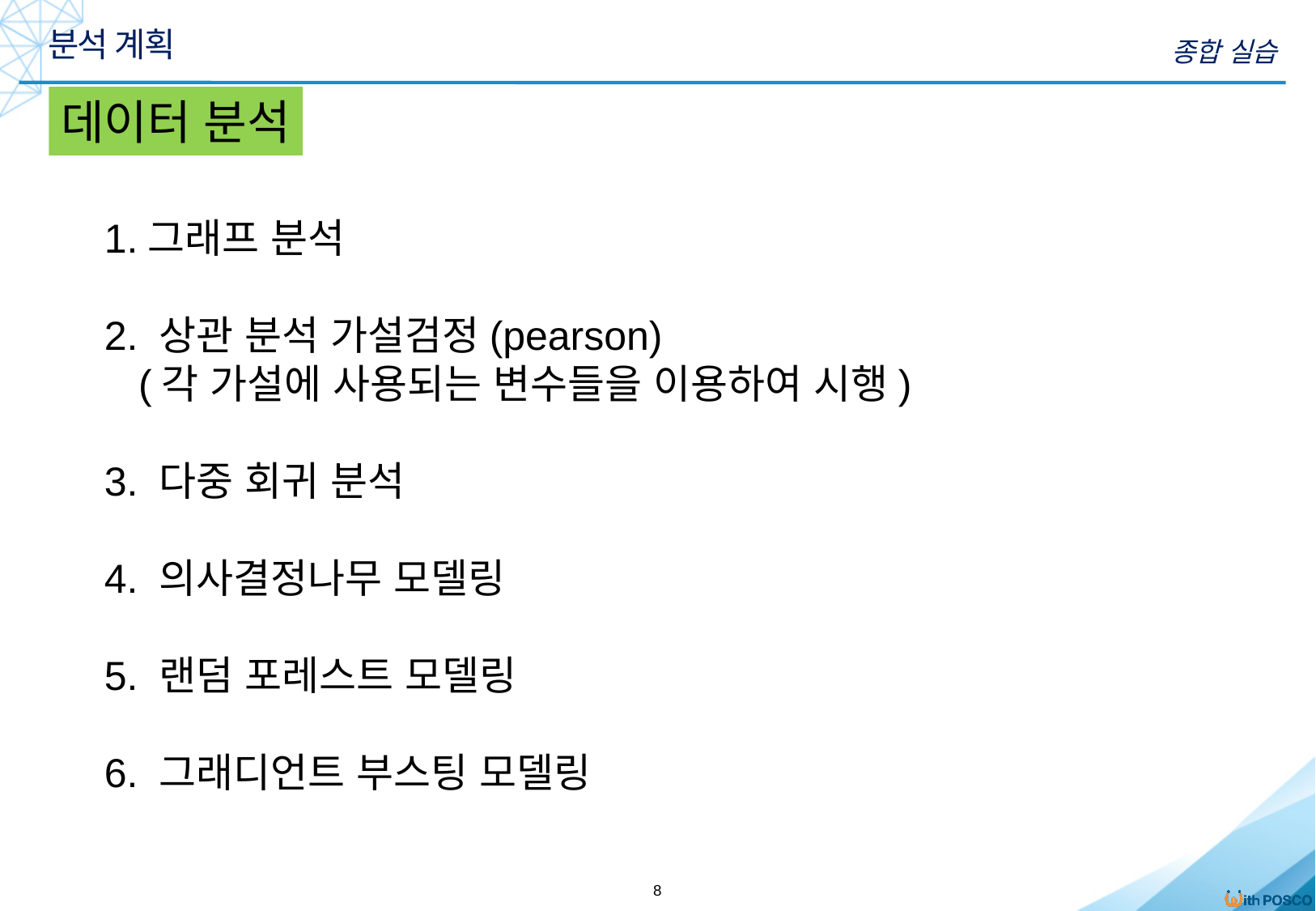

분석 계획
종합 실습
데이터 분석
1.그래프 분석

2. 상관 분석 가설검정(pearson)
   (각 가설에 사용되는 변수들을 이용하여 시행)

3. 다중 회귀 분석

4. 의사결정나무 모델링

5. 랜덤 포레스트 모델링

6. 그래디언트 부스팅 모델링